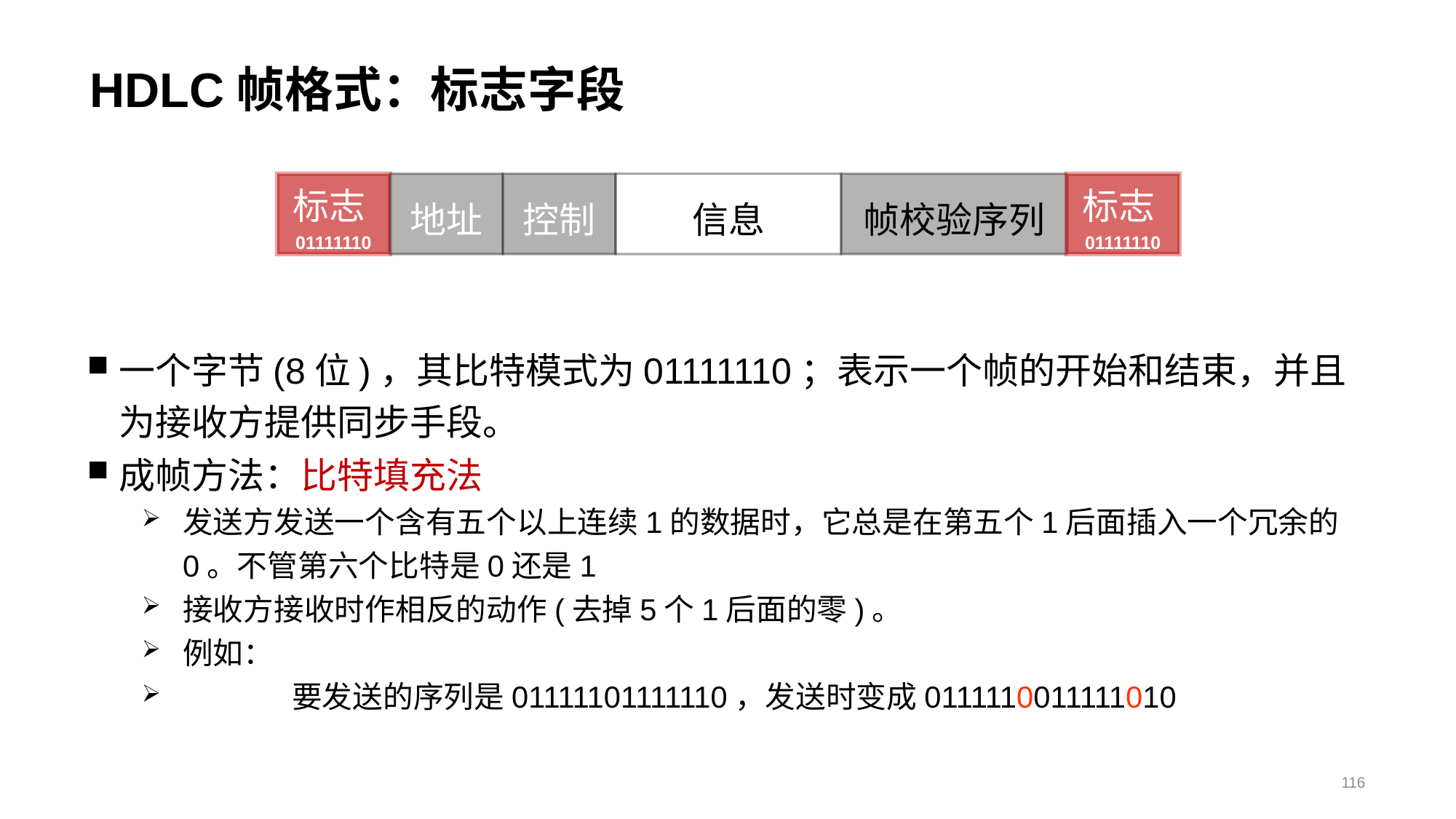

# HDLC帧格式：标志字段
标志01111110
地址
控制
信息
帧校验序列
标志01111110
一个字节(8位)，其比特模式为01111110；表示一个帧的开始和结束，并且为接收方提供同步手段。
成帧方法：比特填充法
发送方发送一个含有五个以上连续1的数据时，它总是在第五个1后面插入一个冗余的0。不管第六个比特是0还是1
接收方接收时作相反的动作(去掉5个1后面的零)。
例如：
	要发送的序列是01111101111110，发送时变成0111110011111010

116